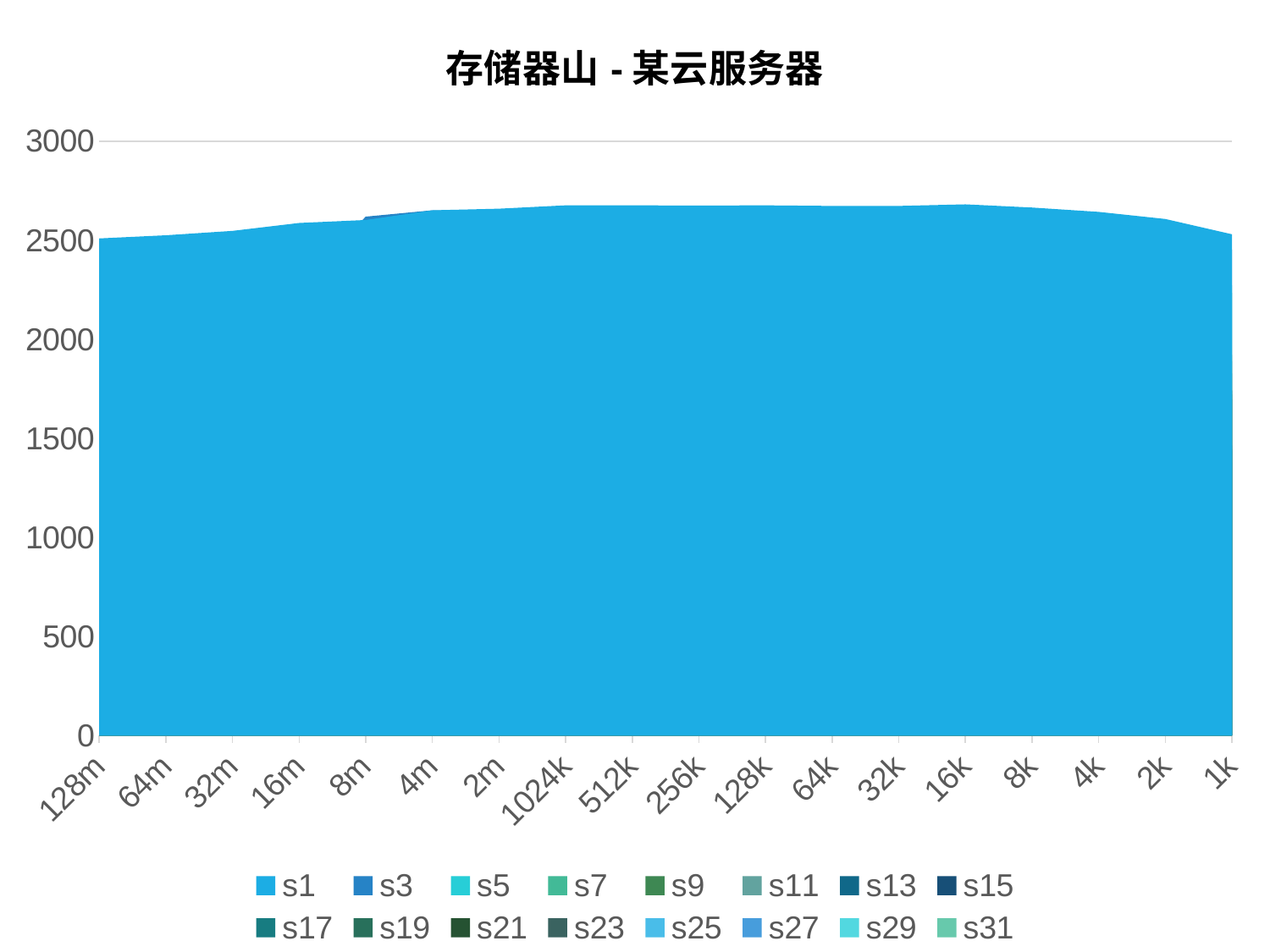

### Chart: 存储器山-某云服务器

| Category | s1 | s3 | s5 | s7 | s9 | s11 | s13 | s15 | s17 | s19 | s21 | s23 | s25 | s27 | s29 | s31 |
|---|---|---|---|---|---|---|---|---|---|---|---|---|---|---|---|---|
| 128m | 2509.0 | 2140.0 | 1647.0 | 1365.0 | 1137.0 | 915.0 | 787.0 | 706.0 | 635.0 | 579.0 | 539.0 | 503.0 | 455.0 | 439.0 | 422.0 | 410.0 |
| 64m | 2525.0 | 2101.0 | 1590.0 | 1353.0 | 1122.0 | 932.0 | 812.0 | 702.0 | 635.0 | 581.0 | 531.0 | 507.0 | 473.0 | 456.0 | 436.0 | 420.0 |
| 32m | 2547.0 | 2175.0 | 1651.0 | 1408.0 | 1192.0 | 1009.0 | 856.0 | 743.0 | 661.0 | 619.0 | 569.0 | 535.0 | 519.0 | 492.0 | 492.0 | 526.0 |
| 16m | 2587.0 | 2281.0 | 2007.0 | 2084.0 | 2107.0 | 2022.0 | 1947.0 | 1855.0 | 1753.0 | 1608.0 | 1486.0 | 1470.0 | 1521.0 | 1531.0 | 1545.0 | 1499.0 |
| 8m | 2602.0 | 2619.0 | 2416.0 | 2369.0 | 2253.0 | 2140.0 | 2000.0 | 1871.0 | 1774.0 | 1648.0 | 1583.0 | 1538.0 | 1542.0 | 1561.0 | 1558.0 | 1559.0 |
| 4m | 2651.0 | 2651.0 | 2432.0 | 2383.0 | 2274.0 | 2142.0 | 1994.0 | 1891.0 | 1768.0 | 1662.0 | 1569.0 | 1541.0 | 1550.0 | 1558.0 | 1561.0 | 1558.0 |
| 2m | 2659.0 | 2650.0 | 2441.0 | 2383.0 | 2278.0 | 2138.0 | 2004.0 | 1886.0 | 1772.0 | 1657.0 | 1576.0 | 1530.0 | 1543.0 | 1560.0 | 1558.0 | 1552.0 |
| 1024k | 2676.0 | 2646.0 | 2438.0 | 2382.0 | 2274.0 | 2139.0 | 2000.0 | 1892.0 | 1769.0 | 1656.0 | 1575.0 | 1531.0 | 1552.0 | 1556.0 | 1559.0 | 1554.0 |
| 512k | 2676.0 | 2647.0 | 2439.0 | 2383.0 | 2274.0 | 2140.0 | 2002.0 | 1897.0 | 1782.0 | 1677.0 | 1598.0 | 1556.0 | 1564.0 | 1580.0 | 1597.0 | 1605.0 |
| 256k | 2675.0 | 2647.0 | 2445.0 | 2390.0 | 2304.0 | 2215.0 | 2074.0 | 1986.0 | 1916.0 | 1872.0 | 1802.0 | 1783.0 | 1796.0 | 1819.0 | 1848.0 | 1868.0 |
| 128k | 2676.0 | 2648.0 | 2451.0 | 2405.0 | 2340.0 | 2311.0 | 2239.0 | 2192.0 | 2174.0 | 2172.0 | 2145.0 | 2128.0 | 2105.0 | 2114.0 | 2084.0 | 2141.0 |
| 64k | 2673.0 | 2641.0 | 2447.0 | 2382.0 | 2337.0 | 2310.0 | 2238.0 | 2187.0 | 2168.0 | 2158.0 | 2152.0 | 2128.0 | 2250.0 | 2204.0 | 2154.0 | 2209.0 |
| 32k | 2673.0 | 2655.0 | 2616.0 | 2591.0 | 2553.0 | 2530.0 | 2563.0 | 2550.0 | 2530.0 | 2561.0 | 2548.0 | 2549.0 | 2527.0 | 2495.0 | 2508.0 | 2488.0 |
| 16k | 2681.0 | 2649.0 | 2631.0 | 2606.0 | 2594.0 | 2550.0 | 2541.0 | 2499.0 | 2512.0 | 2455.0 | 2403.0 | 2435.0 | 2452.0 | 2415.0 | 2345.0 | 2326.0 |
| 8k | 2665.0 | 2629.0 | 2564.0 | 2531.0 | 2477.0 | 2388.0 | 2406.0 | 2308.0 | 2295.0 | 2306.0 | 2452.0 | 2468.0 | 2421.0 | 2415.0 | 2433.0 | 2414.0 |
| 4k | 2643.0 | 2555.0 | 2451.0 | 2393.0 | 2522.0 | 2489.0 | 2355.0 | 2347.0 | 2334.0 | 2339.0 | 2355.0 | 2220.0 | 2353.0 | 2265.0 | 2115.0 | 2104.0 |
| 2k | 2607.0 | 2442.0 | 2267.0 | 2402.0 | 2368.0 | 2320.0 | 2224.0 | 2081.0 | 1996.0 | 1949.0 | 2081.0 | 1909.0 | 1897.0 | 1334.0 | 1746.0 | 1761.0 |
| 1k | 2530.0 | 2453.0 | 2273.0 | 2234.0 | 1921.0 | 1889.0 | 1827.0 | 1696.0 | 1743.0 | 1738.0 | 1721.0 | 1443.0 | 1434.0 | 1464.0 | 1461.0 | 1377.0 |